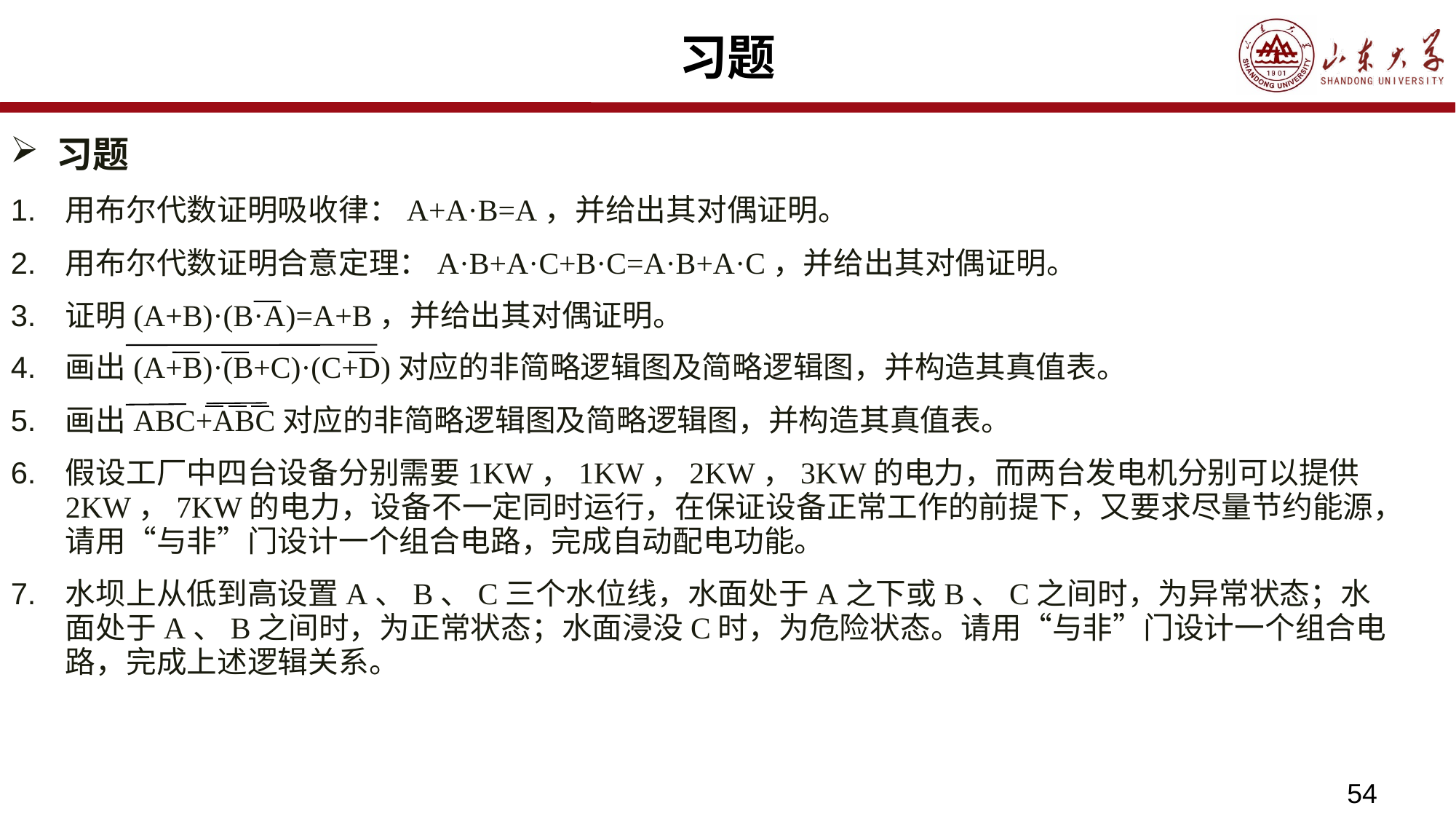

# 习题
习题
用布尔代数证明吸收律：A+A·B=A，并给出其对偶证明。
用布尔代数证明合意定理：A·B+A·C+B·C=A·B+A·C，并给出其对偶证明。
证明(A+B)·(B·A)=A+B，并给出其对偶证明。
画出(A+B)·(B+C)·(C+D)对应的非简略逻辑图及简略逻辑图，并构造其真值表。
画出ABC+ABC对应的非简略逻辑图及简略逻辑图，并构造其真值表。
假设工厂中四台设备分别需要1KW，1KW，2KW，3KW的电力，而两台发电机分别可以提供2KW，7KW的电力，设备不一定同时运行，在保证设备正常工作的前提下，又要求尽量节约能源，请用“与非”门设计一个组合电路，完成自动配电功能。
水坝上从低到高设置A、B、C三个水位线，水面处于A之下或B、C之间时，为异常状态；水面处于A、B之间时，为正常状态；水面浸没C时，为危险状态。请用“与非”门设计一个组合电路，完成上述逻辑关系。

54